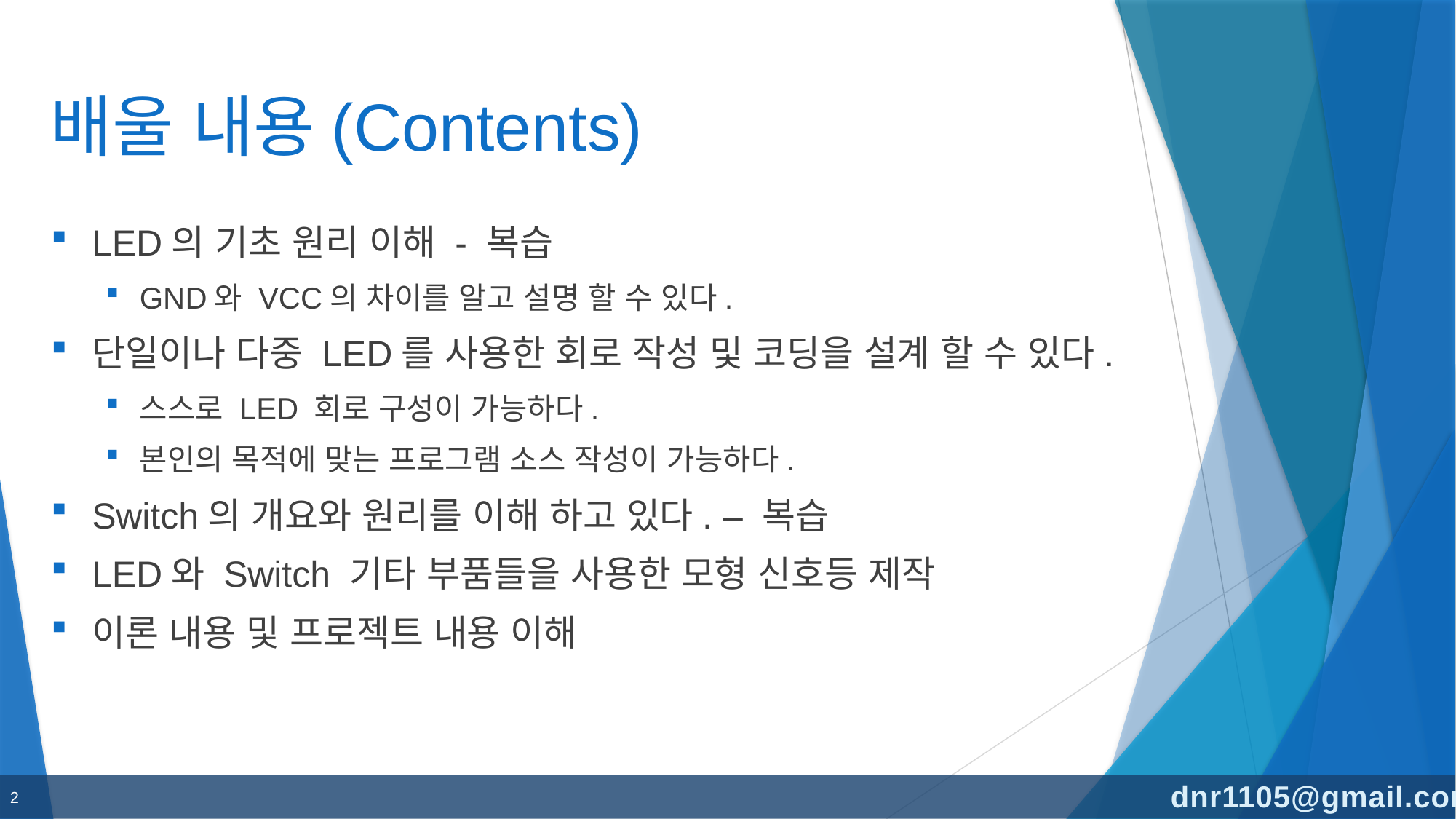

# 배울 내용(Contents)
LED의 기초 원리 이해 - 복습
GND와 VCC의 차이를 알고 설명 할 수 있다.
단일이나 다중 LED를 사용한 회로 작성 및 코딩을 설계 할 수 있다.
스스로 LED 회로 구성이 가능하다.
본인의 목적에 맞는 프로그램 소스 작성이 가능하다.
Switch의 개요와 원리를 이해 하고 있다. – 복습
LED와 Switch 기타 부품들을 사용한 모형 신호등 제작
이론 내용 및 프로젝트 내용 이해
2